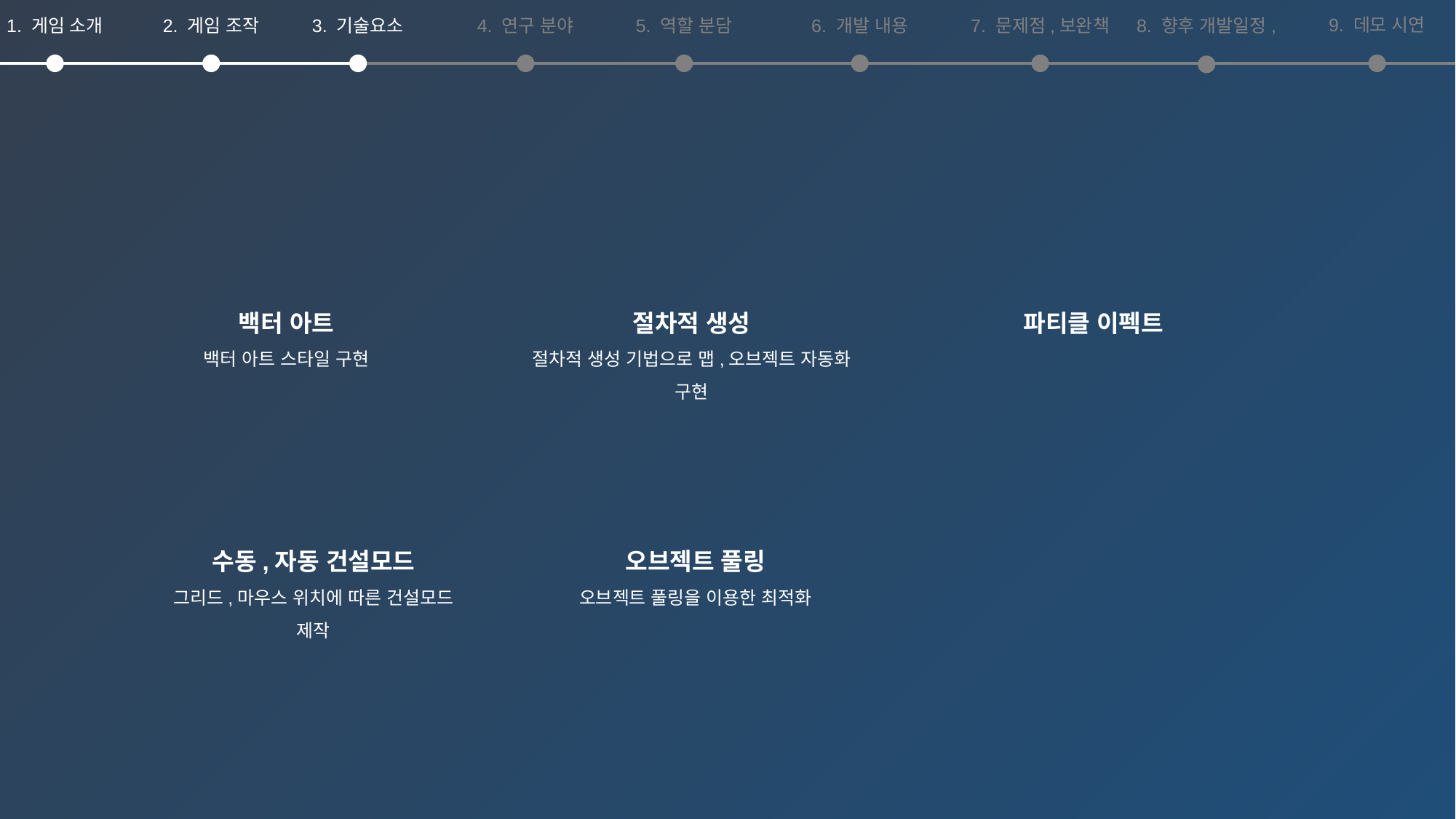

9. 데모 시연

1. 게임 소개

2. 게임 조작

3. 기술요소

4. 연구 분야

5. 역할 분담

6. 개발 내용

7. 문제점,보완책

8. 향후 개발일정,

백터 아트
백터 아트 스타일 구현
절차적 생성
절차적 생성 기법으로 맵,오브젝트 자동화 구현
파티클 이펙트
오브젝트 풀링
오브젝트 풀링을 이용한 최적화
수동,자동 건설모드
그리드,마우스 위치에 따른 건설모드 제작